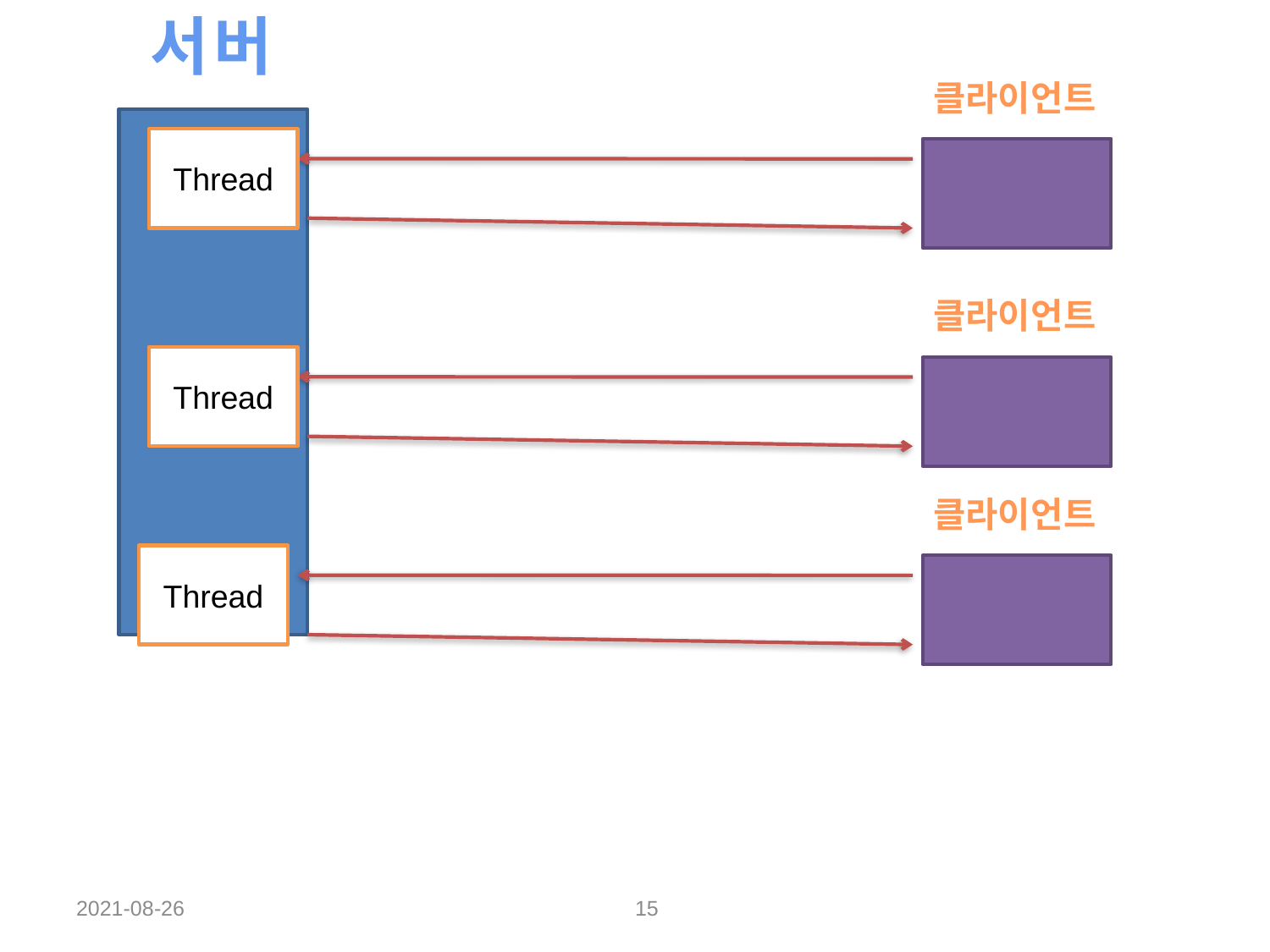

서버
클라이언트

Thread

클라이언트
Thread

클라이언트
Thread

2021-08-26
15